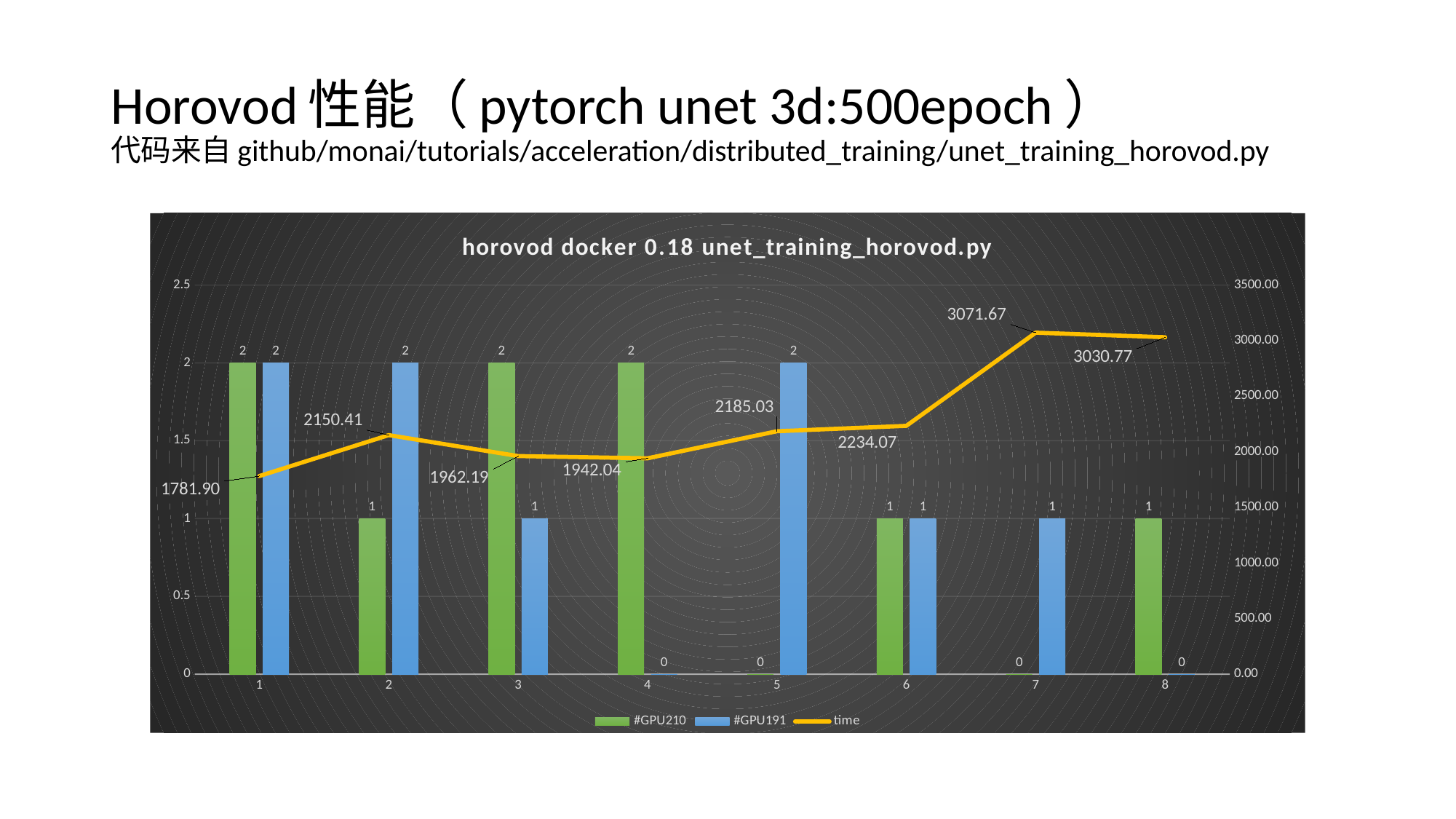

# Horovod性能（pytorch unet 3d:500epoch） 代码来自github/monai/tutorials/acceleration/distributed_training/unet_training_horovod.py

### Chart: horovod docker 0.18 unet_training_horovod.py

| Category | #GPU210 | #GPU191 | time |
|---|---|---|---|